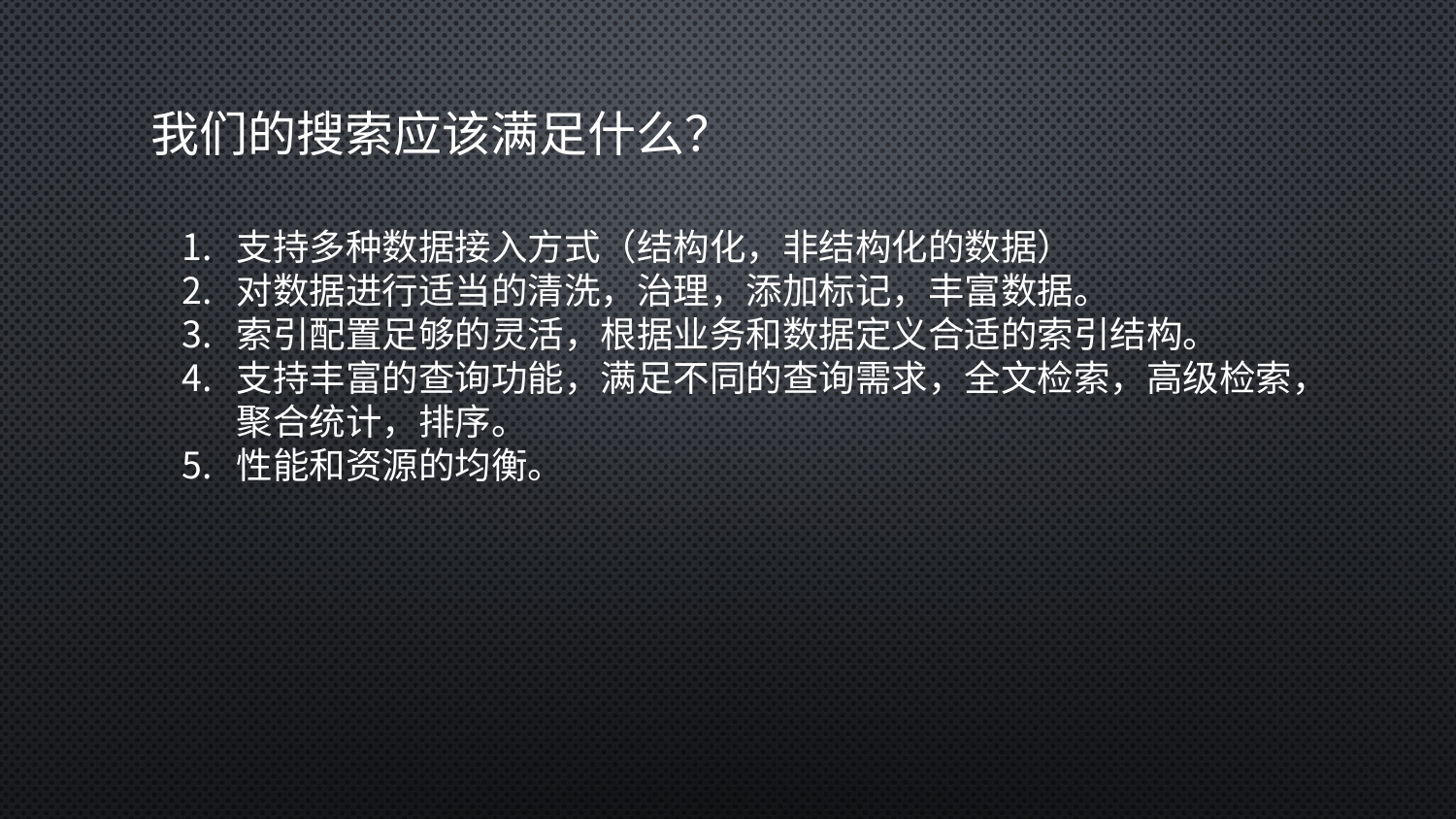

# 我们的搜索应该满足什么？
支持多种数据接入方式（结构化，非结构化的数据）
对数据进行适当的清洗，治理，添加标记，丰富数据。
索引配置足够的灵活，根据业务和数据定义合适的索引结构。
支持丰富的查询功能，满足不同的查询需求，全文检索，高级检索，聚合统计，排序。
性能和资源的均衡。